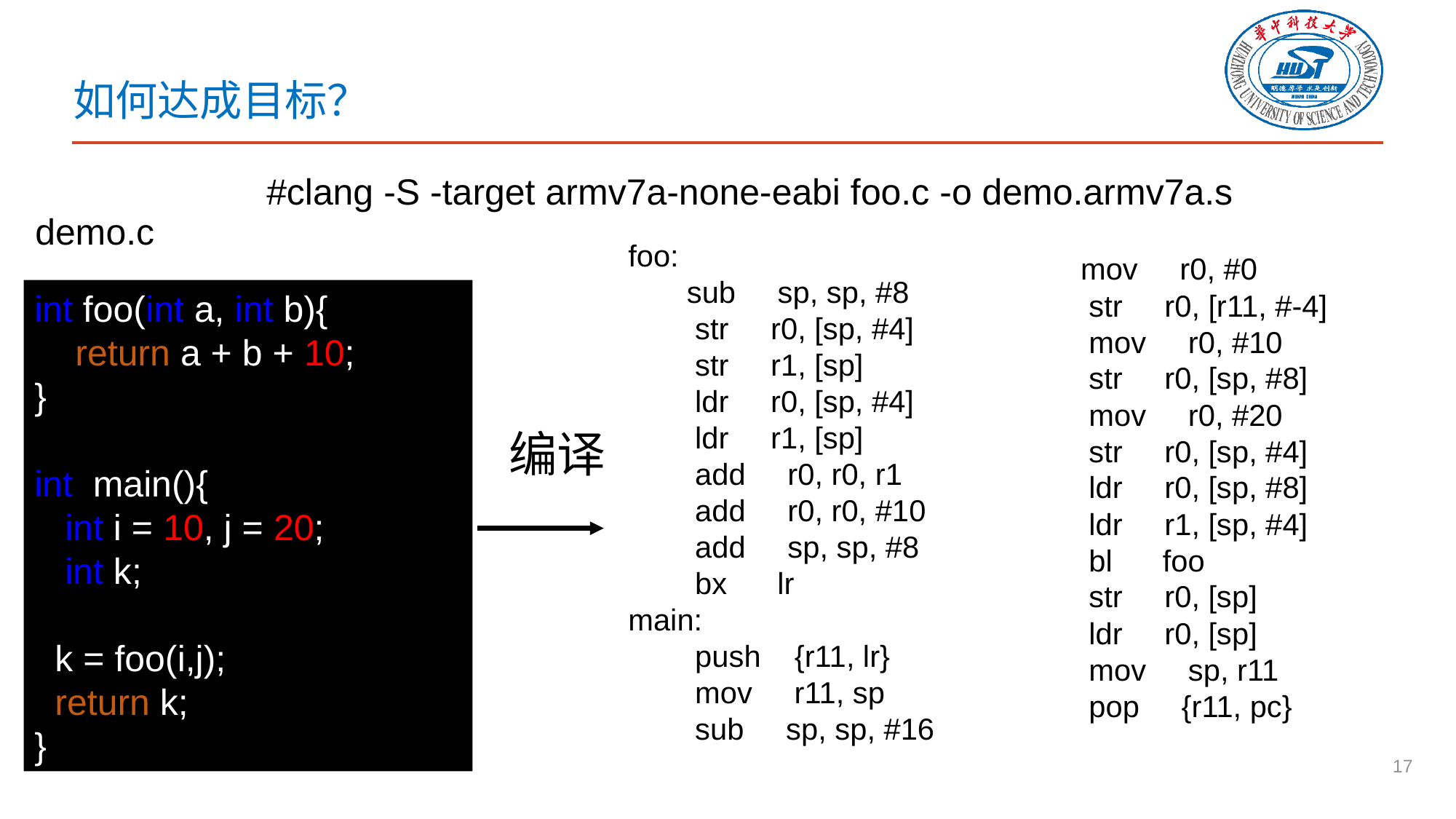

# 如何达成目标？
#clang -S -target armv7a-none-eabi foo.c -o demo.armv7a.s
demo.c
foo:
       sub     sp, sp, #8
        str     r0, [sp, #4]
        str     r1, [sp]
        ldr     r0, [sp, #4]
        ldr     r1, [sp]
        add     r0, r0, r1
        add     r0, r0, #10
        add     sp, sp, #8
        bx      lr
main:
        push    {r11, lr}
        mov     r11, sp
        sub     sp, sp, #16

       mov     r0, #0
        str     r0, [r11, #-4]
        mov     r0, #10
        str     r0, [sp, #8]
        mov     r0, #20
        str     r0, [sp, #4]
        ldr     r0, [sp, #8]
        ldr     r1, [sp, #4]
        bl      foo
        str     r0, [sp]
        ldr     r0, [sp]
        mov     sp, r11
        pop     {r11, pc}
int foo(int a, int b){
    return a + b + 10;
}

int  main(){
   int i = 10, j = 20;
   int k;

  k = foo(i,j);
  return k;
}
编译
17